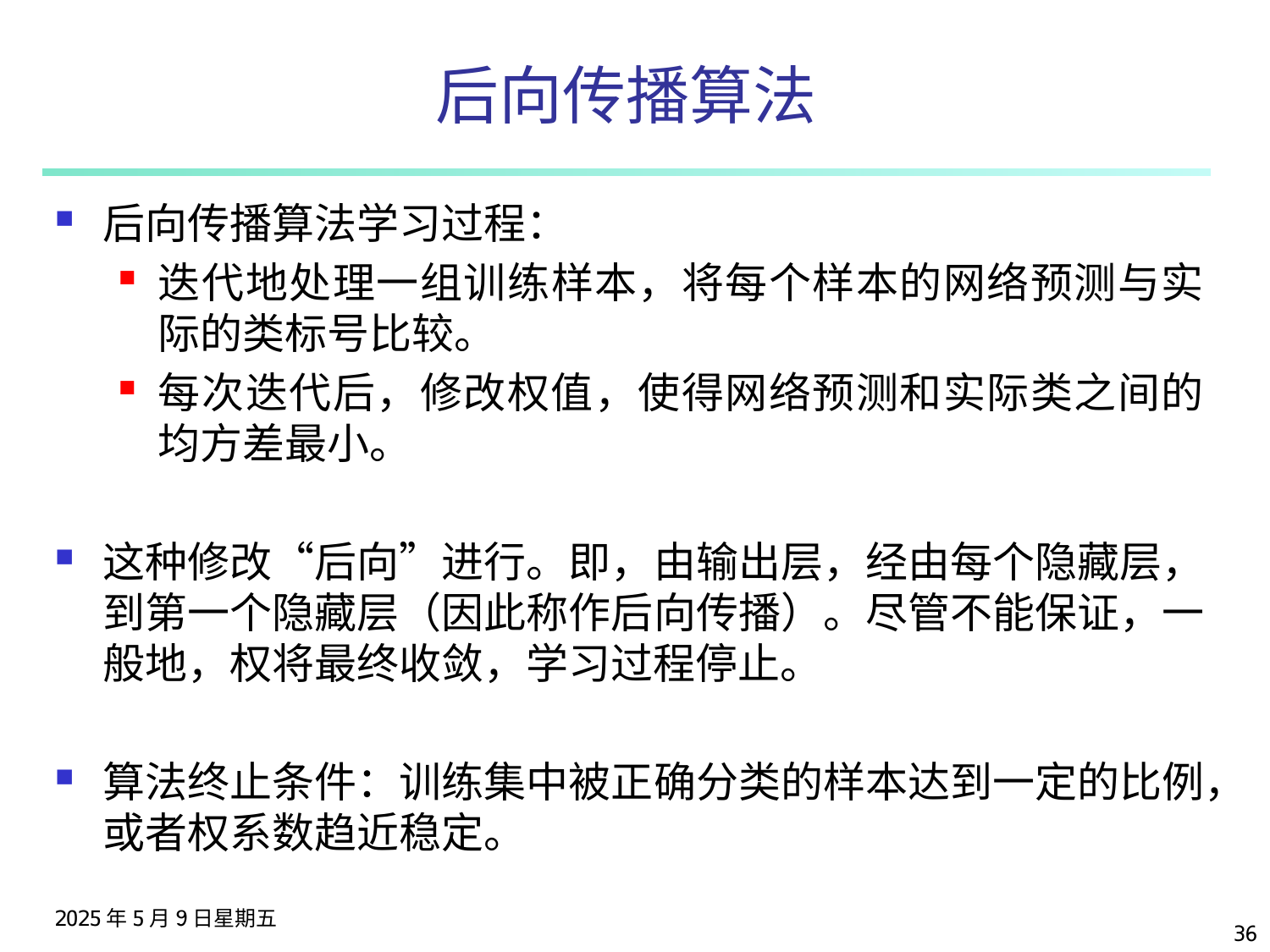

# 后向传播算法
后向传播算法学习过程：
迭代地处理一组训练样本，将每个样本的网络预测与实际的类标号比较。
每次迭代后，修改权值，使得网络预测和实际类之间的均方差最小。

这种修改“后向”进行。即，由输出层，经由每个隐藏层，到第一个隐藏层（因此称作后向传播）。尽管不能保证，一般地，权将最终收敛，学习过程停止。

算法终止条件：训练集中被正确分类的样本达到一定的比例，或者权系数趋近稳定。
2025年5月9日星期五
36